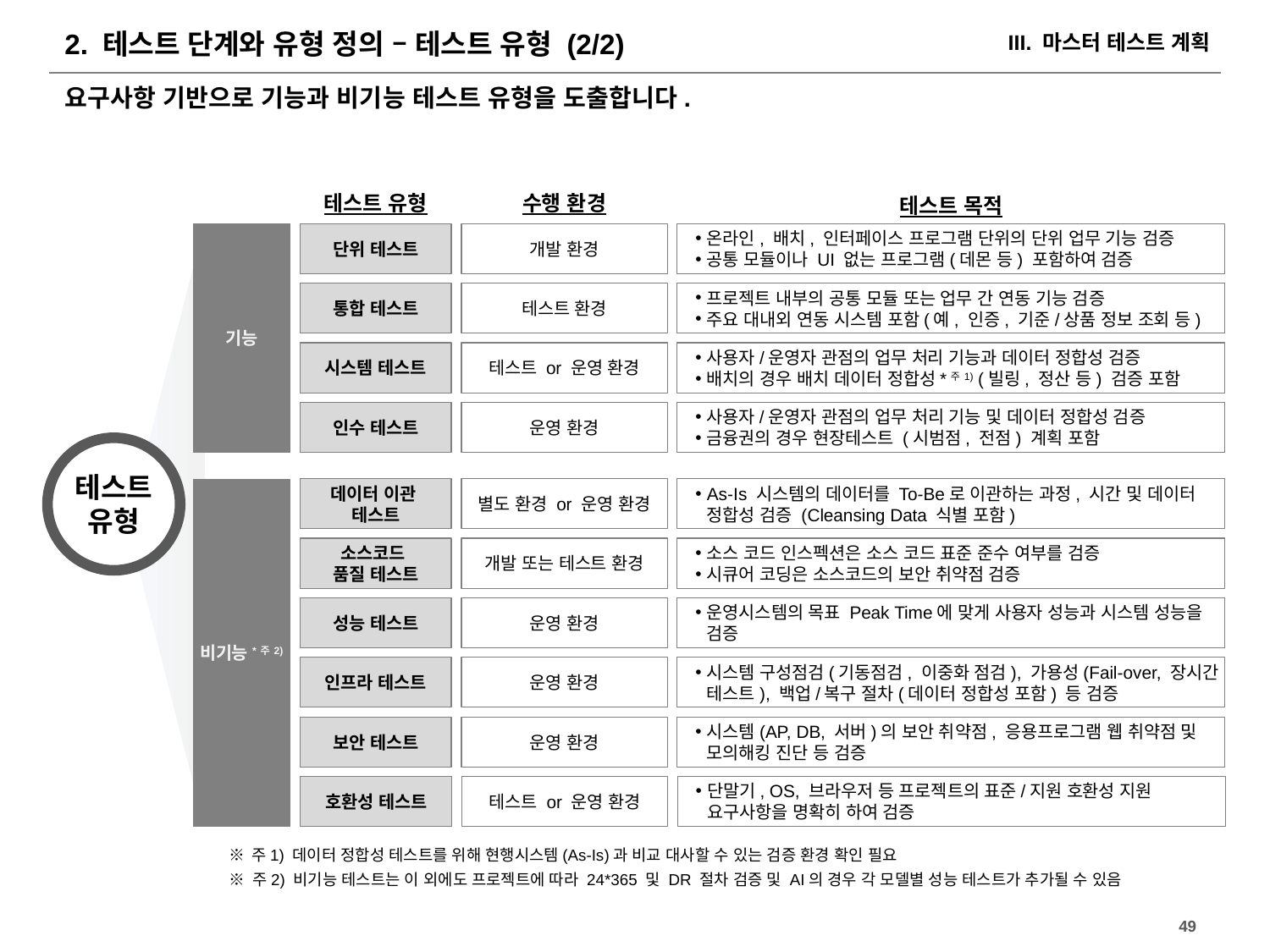

# 2. 테스트 단계와 유형 정의 – 테스트 유형 (2/2)
III. 마스터 테스트 계획
요구사항 기반으로 기능과 비기능 테스트 유형을 도출합니다.
테스트 유형
수행 환경
테스트 목적
단위 테스트
개발 환경
온라인, 배치, 인터페이스 프로그램 단위의 단위 업무 기능 검증
공통 모듈이나 UI 없는 프로그램(데몬 등) 포함하여 검증
기능
통합 테스트
테스트 환경
프로젝트 내부의 공통 모듈 또는 업무 간 연동 기능 검증
주요 대내외 연동 시스템 포함(예, 인증, 기준/상품 정보 조회 등)
시스템 테스트
테스트 or 운영 환경
사용자/운영자 관점의 업무 처리 기능과 데이터 정합성 검증
배치의 경우 배치 데이터 정합성*주1) (빌링, 정산 등) 검증 포함
인수 테스트
운영 환경
사용자/운영자 관점의 업무 처리 기능 및 데이터 정합성 검증
금융권의 경우 현장테스트 (시범점, 전점) 계획 포함
테스트
유형
데이터 이관
테스트
별도 환경 or 운영 환경
As-Is 시스템의 데이터를 To-Be로 이관하는 과정, 시간 및 데이터 정합성 검증 (Cleansing Data 식별 포함)
비기능*주2)

소스코드
품질 테스트
개발 또는 테스트 환경
소스 코드 인스펙션은 소스 코드 표준 준수 여부를 검증
시큐어 코딩은 소스코드의 보안 취약점 검증
성능 테스트
운영 환경
운영시스템의 목표 Peak Time에 맞게 사용자 성능과 시스템 성능을 검증
인프라 테스트
운영 환경
시스템 구성점검(기동점검, 이중화 점검), 가용성(Fail-over, 장시간 테스트), 백업/복구 절차(데이터 정합성 포함) 등 검증
보안 테스트
운영 환경
시스템(AP, DB, 서버)의 보안 취약점, 응용프로그램 웹 취약점 및 모의해킹 진단 등 검증
호환성 테스트
테스트 or 운영 환경
단말기, OS, 브라우저 등 프로젝트의 표준/지원 호환성 지원 요구사항을 명확히 하여 검증
※ 주1) 데이터 정합성 테스트를 위해 현행시스템(As-Is)과 비교 대사할 수 있는 검증 환경 확인 필요
※ 주2) 비기능 테스트는 이 외에도 프로젝트에 따라 24*365 및 DR 절차 검증 및 AI의 경우 각 모델별 성능 테스트가 추가될 수 있음
49